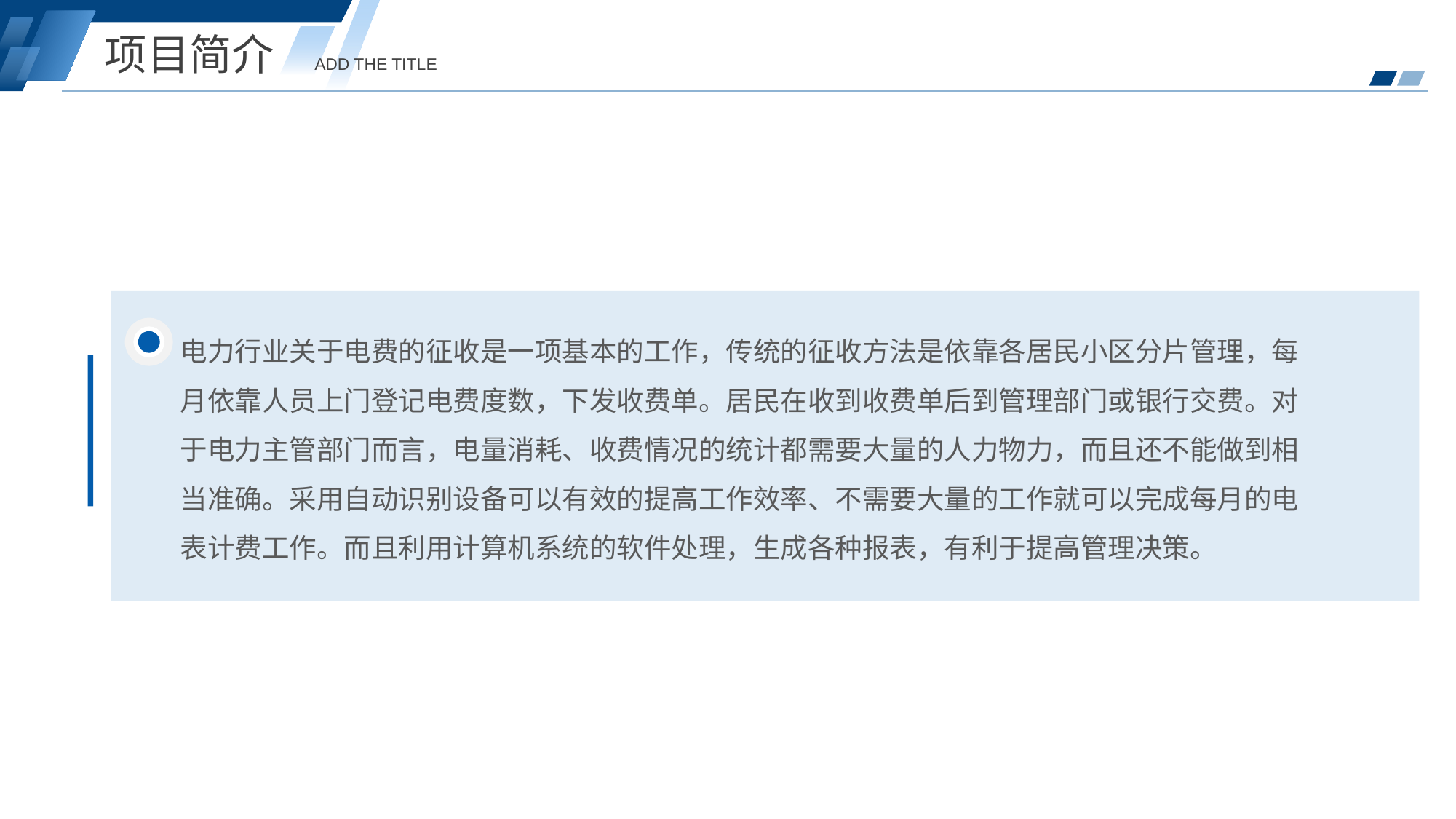

项目简介

ADD THE TITLE

电力行业关于电费的征收是一项基本的工作，传统的征收方法是依靠各居民小区分片管理，每月依靠人员上门登记电费度数，下发收费单。居民在收到收费单后到管理部门或银行交费。对于电力主管部门而言，电量消耗、收费情况的统计都需要大量的人力物力，而且还不能做到相当准确。采用自动识别设备可以有效的提高工作效率、不需要大量的工作就可以完成每月的电表计费工作。而且利用计算机系统的软件处理，生成各种报表，有利于提高管理决策。